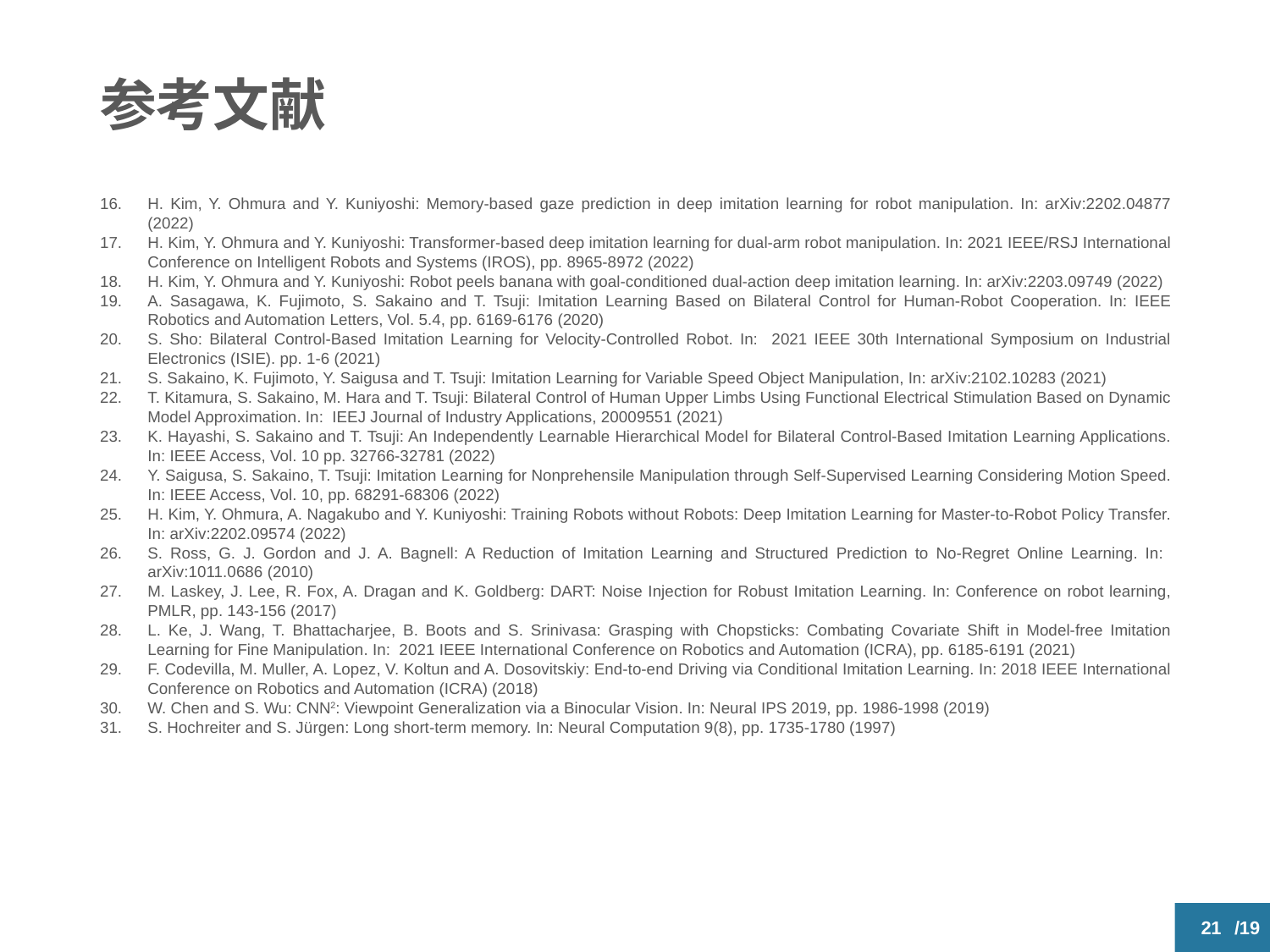

# 参考文献
H. Kim, Y. Ohmura and Y. Kuniyoshi: Memory-based gaze prediction in deep imitation learning for robot manipulation. In: arXiv:2202.04877 (2022)
H. Kim, Y. Ohmura and Y. Kuniyoshi: Transformer-based deep imitation learning for dual-arm robot manipulation. In: 2021 IEEE/RSJ International Conference on Intelligent Robots and Systems (IROS), pp. 8965-8972 (2022)
H. Kim, Y. Ohmura and Y. Kuniyoshi: Robot peels banana with goal-conditioned dual-action deep imitation learning. In: arXiv:2203.09749 (2022)
A. Sasagawa, K. Fujimoto, S. Sakaino and T. Tsuji: Imitation Learning Based on Bilateral Control for Human-Robot Cooperation. In: IEEE Robotics and Automation Letters, Vol. 5.4, pp. 6169-6176 (2020)
S. Sho: Bilateral Control-Based Imitation Learning for Velocity-Controlled Robot. In:  2021 IEEE 30th International Symposium on Industrial Electronics (ISIE). pp. 1-6 (2021)
S. Sakaino, K. Fujimoto, Y. Saigusa and T. Tsuji: Imitation Learning for Variable Speed Object Manipulation, In: arXiv:2102.10283 (2021)
T. Kitamura, S. Sakaino, M. Hara and T. Tsuji: Bilateral Control of Human Upper Limbs Using Functional Electrical Stimulation Based on Dynamic Model Approximation. In:  IEEJ Journal of Industry Applications, 20009551 (2021)
K. Hayashi, S. Sakaino and T. Tsuji: An Independently Learnable Hierarchical Model for Bilateral Control-Based Imitation Learning Applications. In: IEEE Access, Vol. 10 pp. 32766-32781 (2022)
Y. Saigusa, S. Sakaino, T. Tsuji: Imitation Learning for Nonprehensile Manipulation through Self-Supervised Learning Considering Motion Speed. In: IEEE Access, Vol. 10, pp. 68291-68306 (2022)
H. Kim, Y. Ohmura, A. Nagakubo and Y. Kuniyoshi: Training Robots without Robots: Deep Imitation Learning for Master-to-Robot Policy Transfer. In: arXiv:2202.09574 (2022)
S. Ross, G. J. Gordon and J. A. Bagnell: A Reduction of Imitation Learning and Structured Prediction to No-Regret Online Learning. In:  arXiv:1011.0686 (2010)
M. Laskey, J. Lee, R. Fox, A. Dragan and K. Goldberg: DART: Noise Injection for Robust Imitation Learning. In: Conference on robot learning, PMLR, pp. 143-156 (2017)
L. Ke, J. Wang, T. Bhattacharjee, B. Boots and S. Srinivasa: Grasping with Chopsticks: Combating Covariate Shift in Model-free Imitation Learning for Fine Manipulation. In:  2021 IEEE International Conference on Robotics and Automation (ICRA), pp. 6185-6191 (2021)
F. Codevilla, M. Muller, A. Lopez, V. Koltun and A. Dosovitskiy: End-to-end Driving via Conditional Imitation Learning. In: 2018 IEEE International Conference on Robotics and Automation (ICRA) (2018)
W. Chen and S. Wu: CNN2: Viewpoint Generalization via a Binocular Vision. In: Neural IPS 2019, pp. 1986-1998 (2019)
S. Hochreiter and S. Jürgen: Long short-term memory. In: Neural Computation 9(8), pp. 1735-1780 (1997)

21